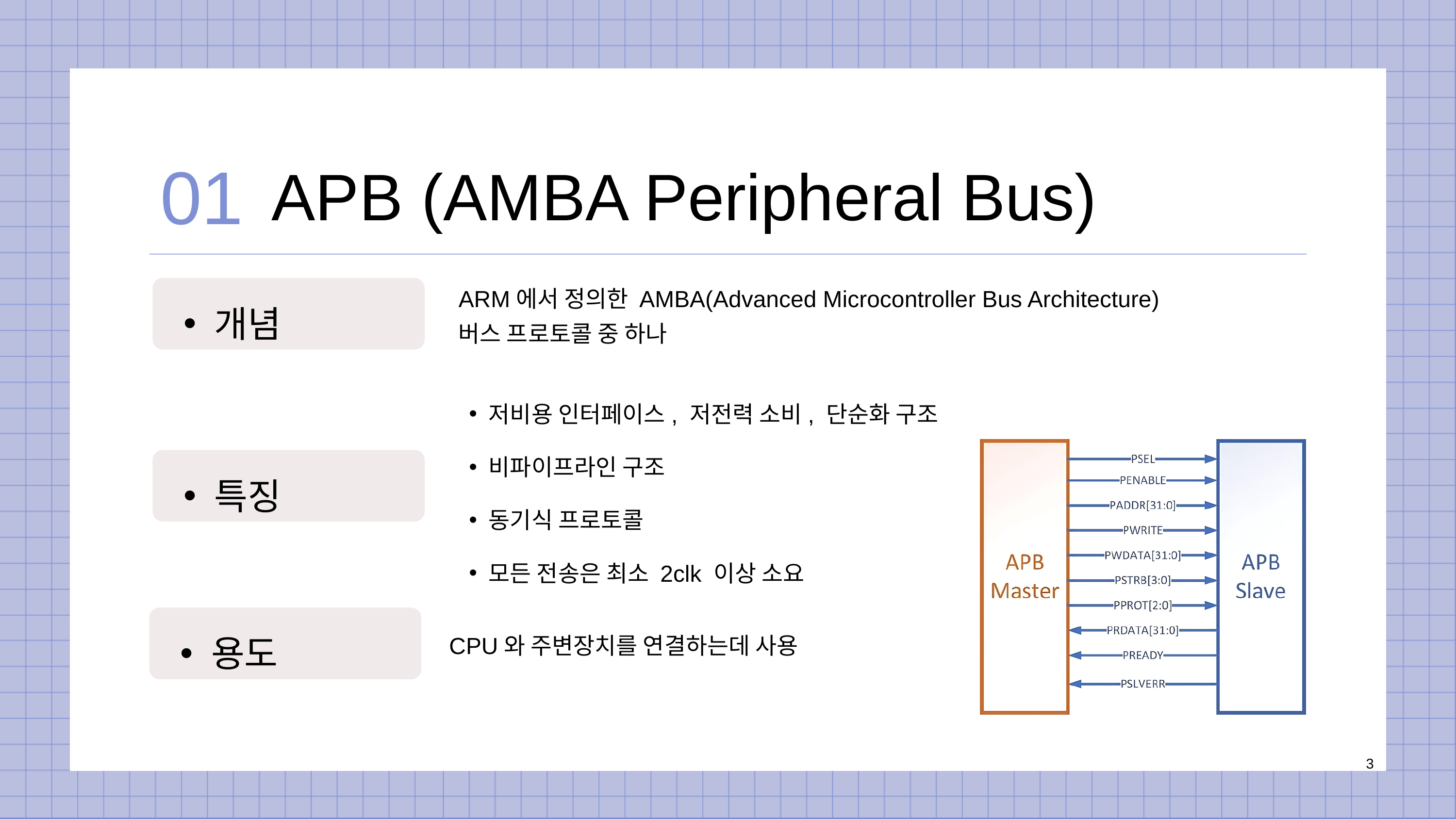

01
APB (AMBA Peripheral Bus)

개념
ARM에서 정의한 AMBA(Advanced Microcontroller Bus Architecture)
버스 프로토콜 중 하나

저비용 인터페이스, 저전력 소비, 단순화 구조
비파이프라인 구조
동기식 프로토콜
모든 전송은 최소 2clk 이상 소요

특징

용도

CPU와 주변장치를 연결하는데 사용
3